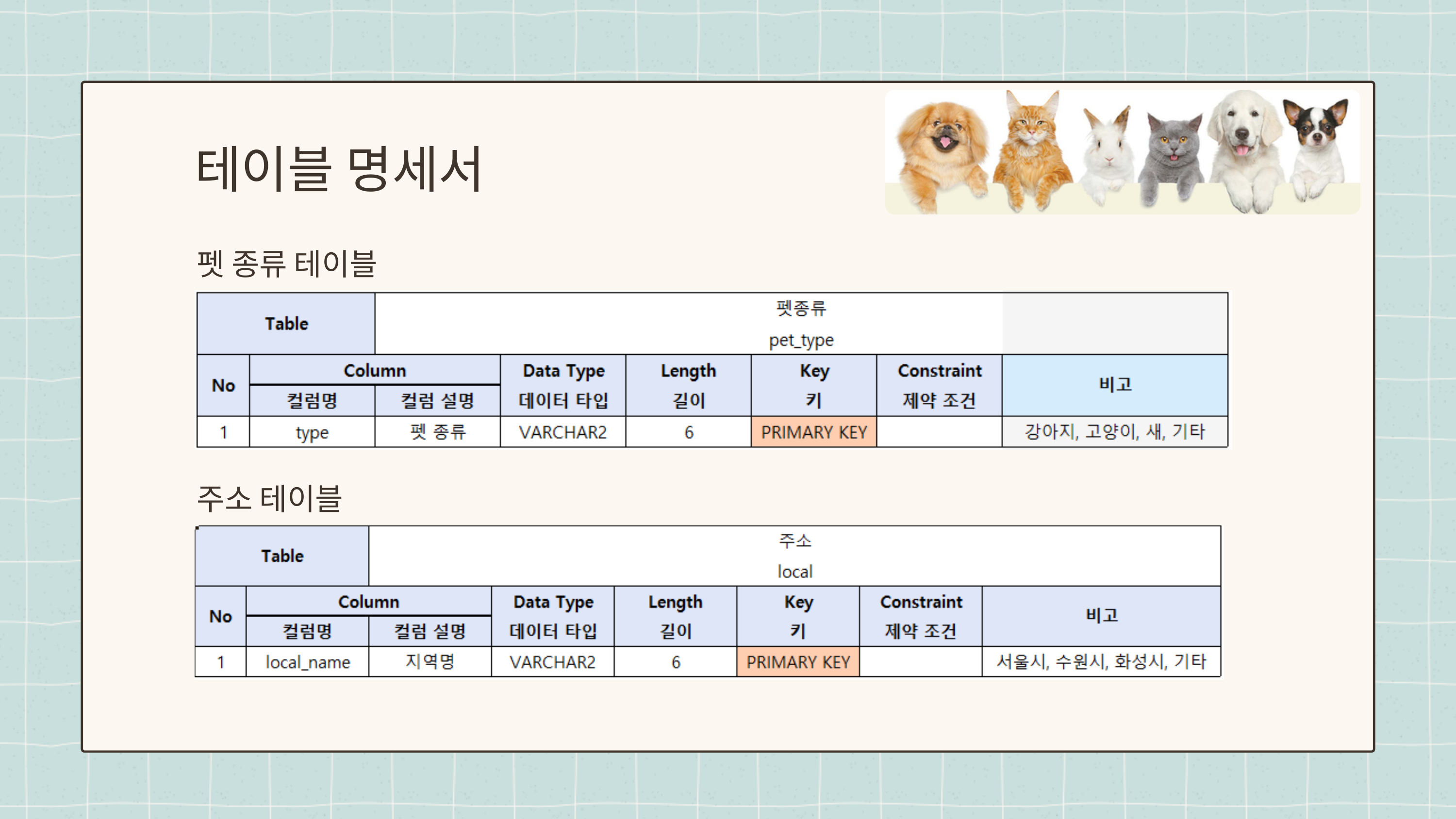

테이블 명세서
펫 종류 테이블

주소 테이블